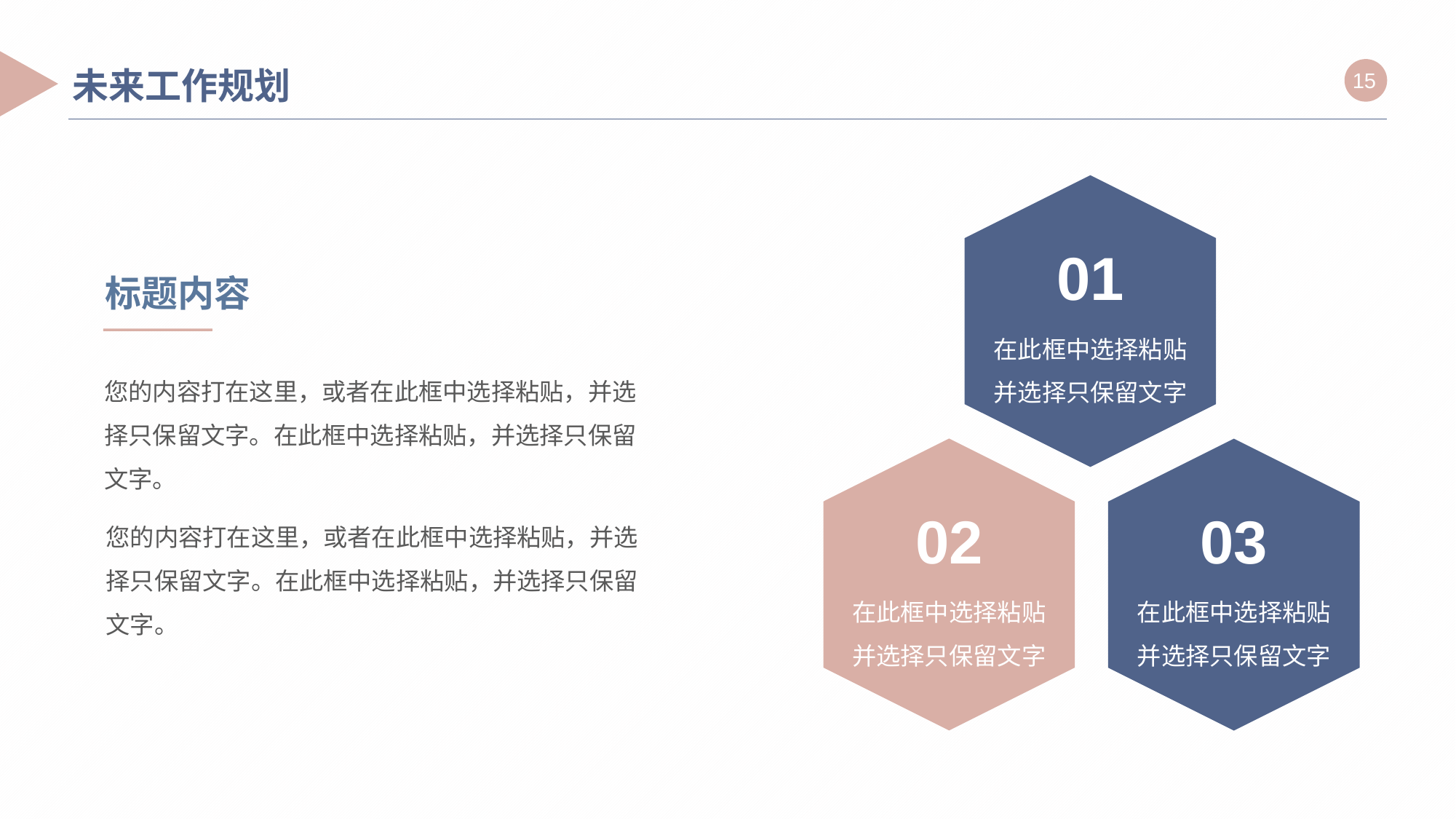

未来工作规划

01
在此框中选择粘贴并选择只保留文字

02
在此框中选择粘贴并选择只保留文字

03
在此框中选择粘贴并选择只保留文字
标题内容

您的内容打在这里，或者在此框中选择粘贴，并选择只保留文字。在此框中选择粘贴，并选择只保留文字。
您的内容打在这里，或者在此框中选择粘贴，并选择只保留文字。在此框中选择粘贴，并选择只保留文字。